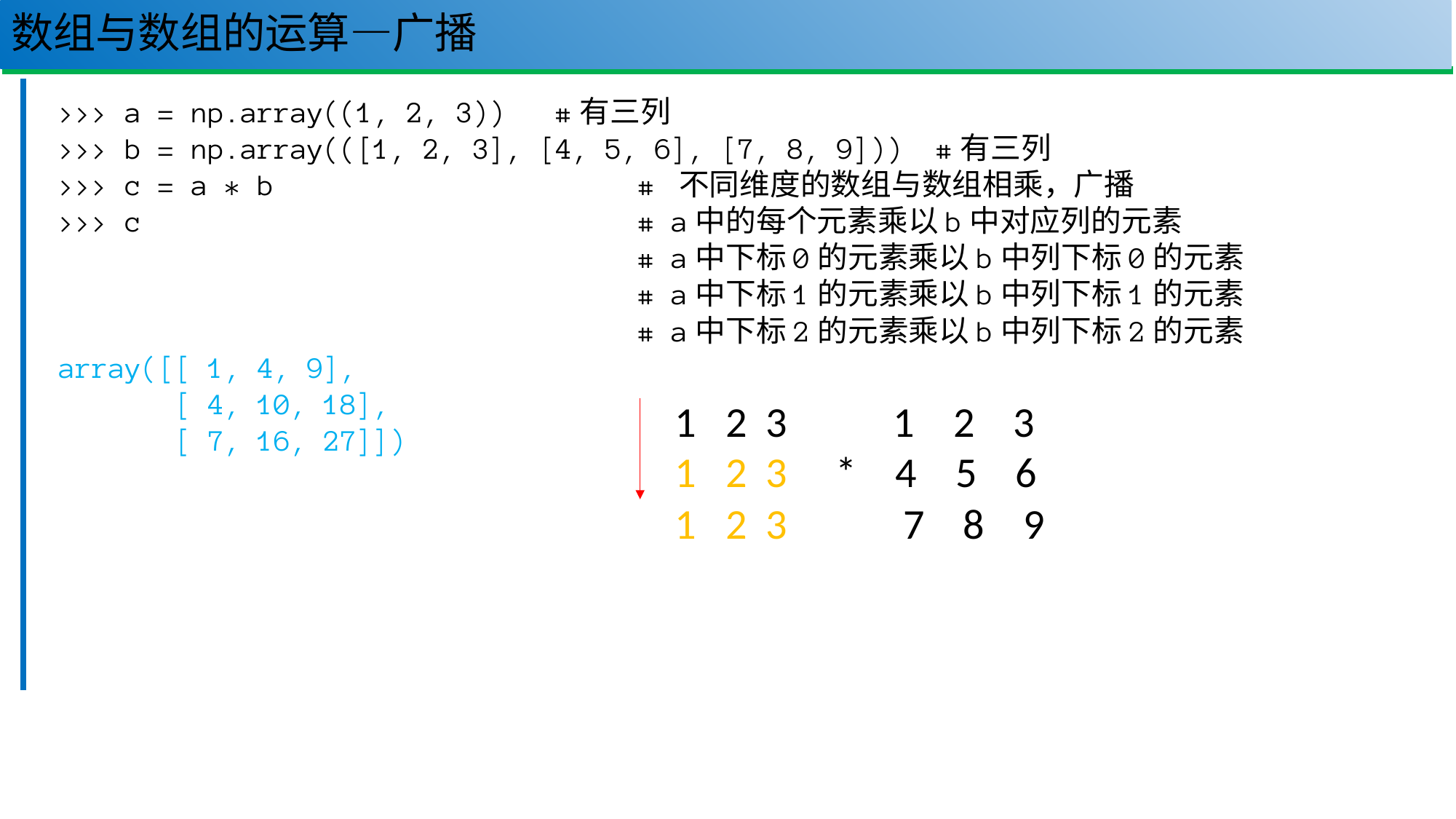

# 数组与数组的运算—广播
91
>>> a = np.array((1, 2, 3))   #有三列
>>> b = np.array(([1, 2, 3], [4, 5, 6], [7, 8, 9]))  #有三列
>>> c = a * b                      # 不同维度的数组与数组相乘，广播
>>> c                              # a中的每个元素乘以b中对应列的元素
                                   # a中下标0的元素乘以b中列下标0的元素
                                   # a中下标1的元素乘以b中列下标1的元素
                                   # a中下标2的元素乘以b中列下标2的元素
array([[ 1, 4, 9],
       [ 4, 10, 18],
       [ 7, 16, 27]])
   1   2  3           1    2    3
   1   2  3     *    4    5    6
   1   2  3            7    8    9